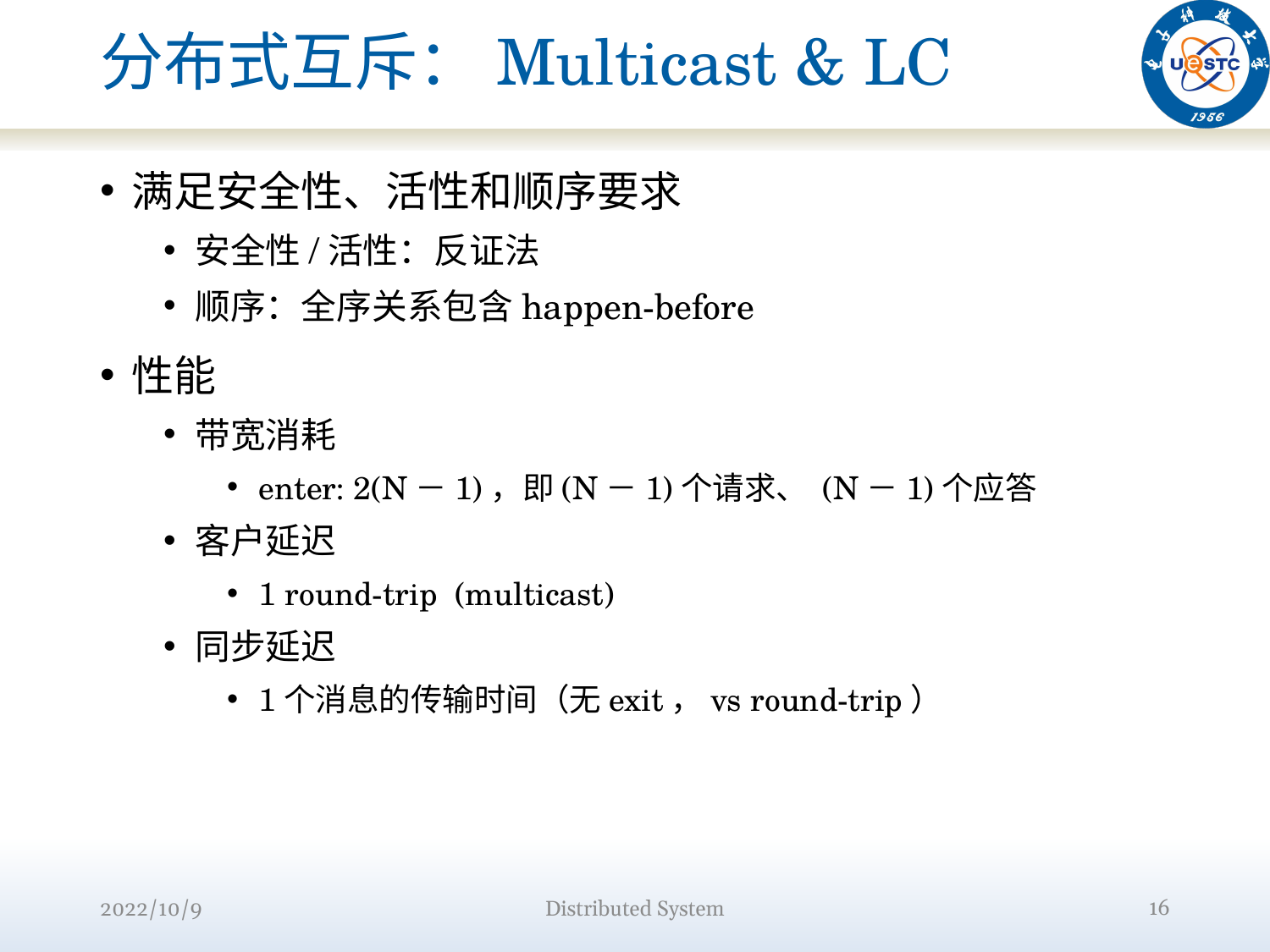

# 分布式互斥：Multicast & LC
满足安全性、活性和顺序要求
安全性/活性：反证法
顺序：全序关系包含happen-before
性能
带宽消耗
enter: 2(N－1)，即(N－1)个请求、 (N－1)个应答
客户延迟
1 round-trip  (multicast)
同步延迟
1个消息的传输时间（无exit，vs round-trip）
2022/10/9
Distributed System
16